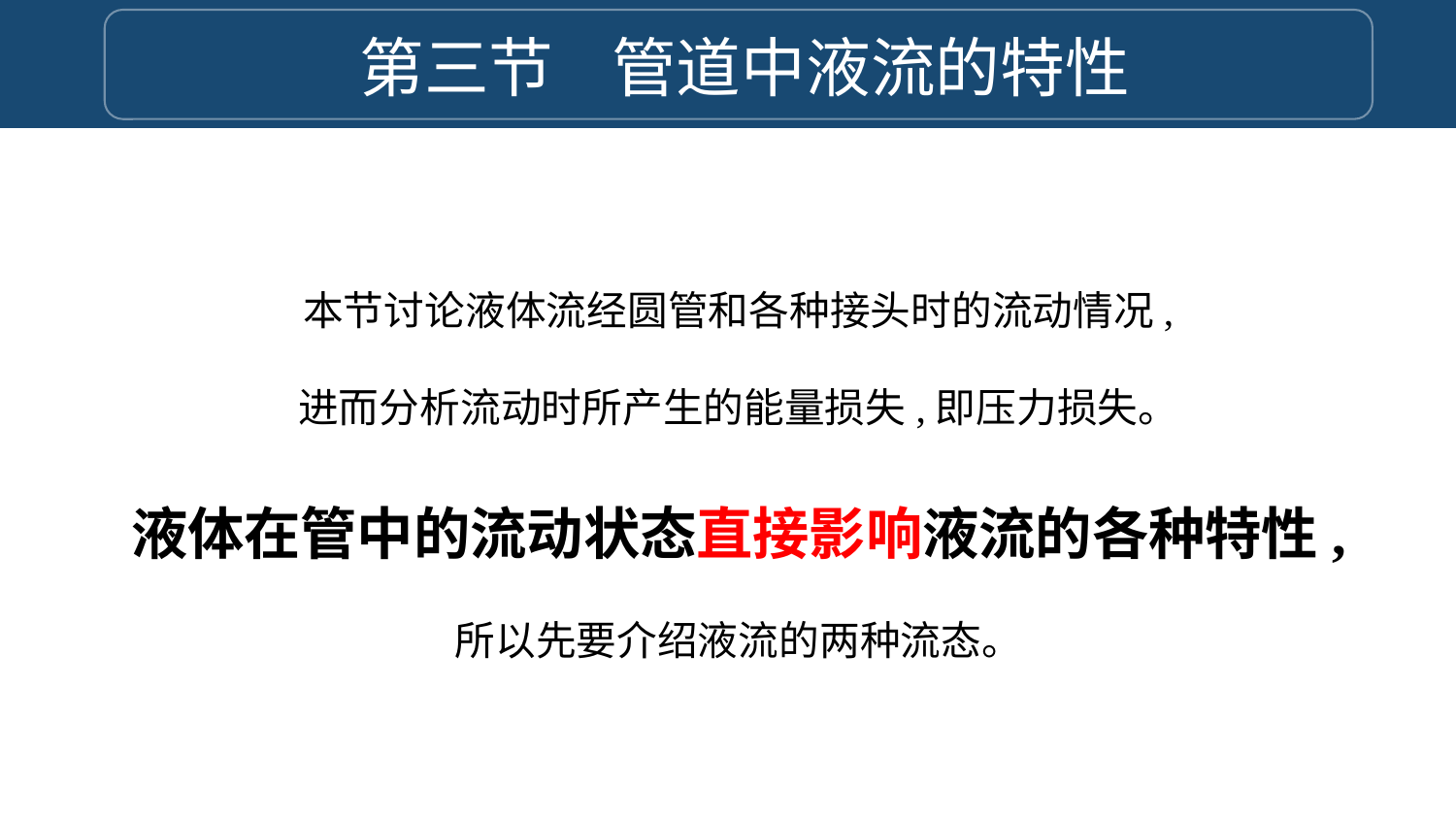

第三节    管道中液流的特性
本节讨论液体流经圆管和各种接头时的流动情况,
进而分析流动时所产生的能量损失,即压力损失。
液体在管中的流动状态直接影响液流的各种特性,
所以先要介绍液流的两种流态。